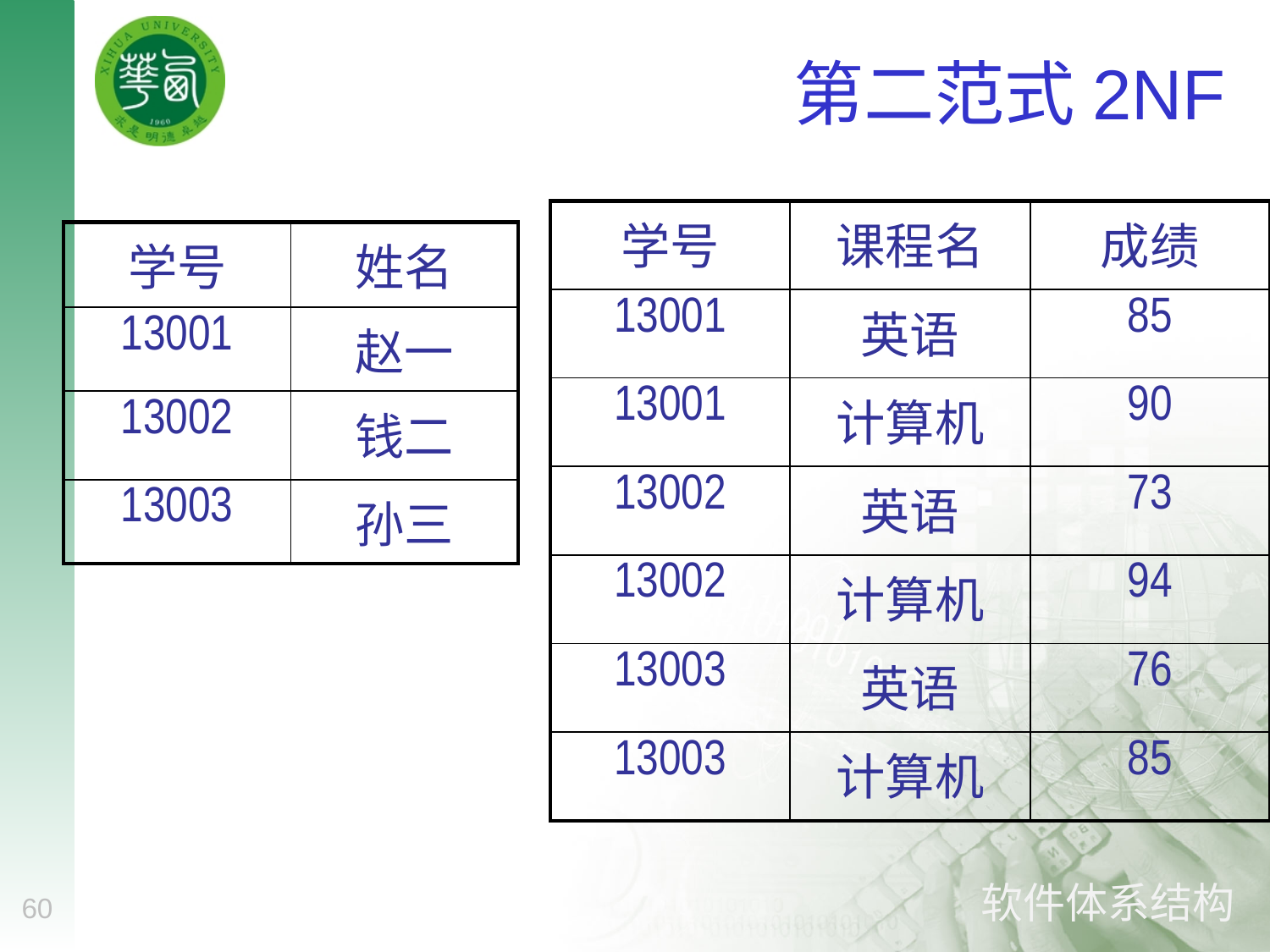

# 第二范式2NF
| 学号 | 课程名 | 成绩 |
| --- | --- | --- |
| 13001 | 英语 | 85 |
| 13001 | 计算机 | 90 |
| 13002 | 英语 | 73 |
| 13002 | 计算机 | 94 |
| 13003 | 英语 | 76 |
| 13003 | 计算机 | 85 |
| 学号 | 姓名 |
| --- | --- |
| 13001 | 赵一 |
| 13002 | 钱二 |
| 13003 | 孙三 |
60